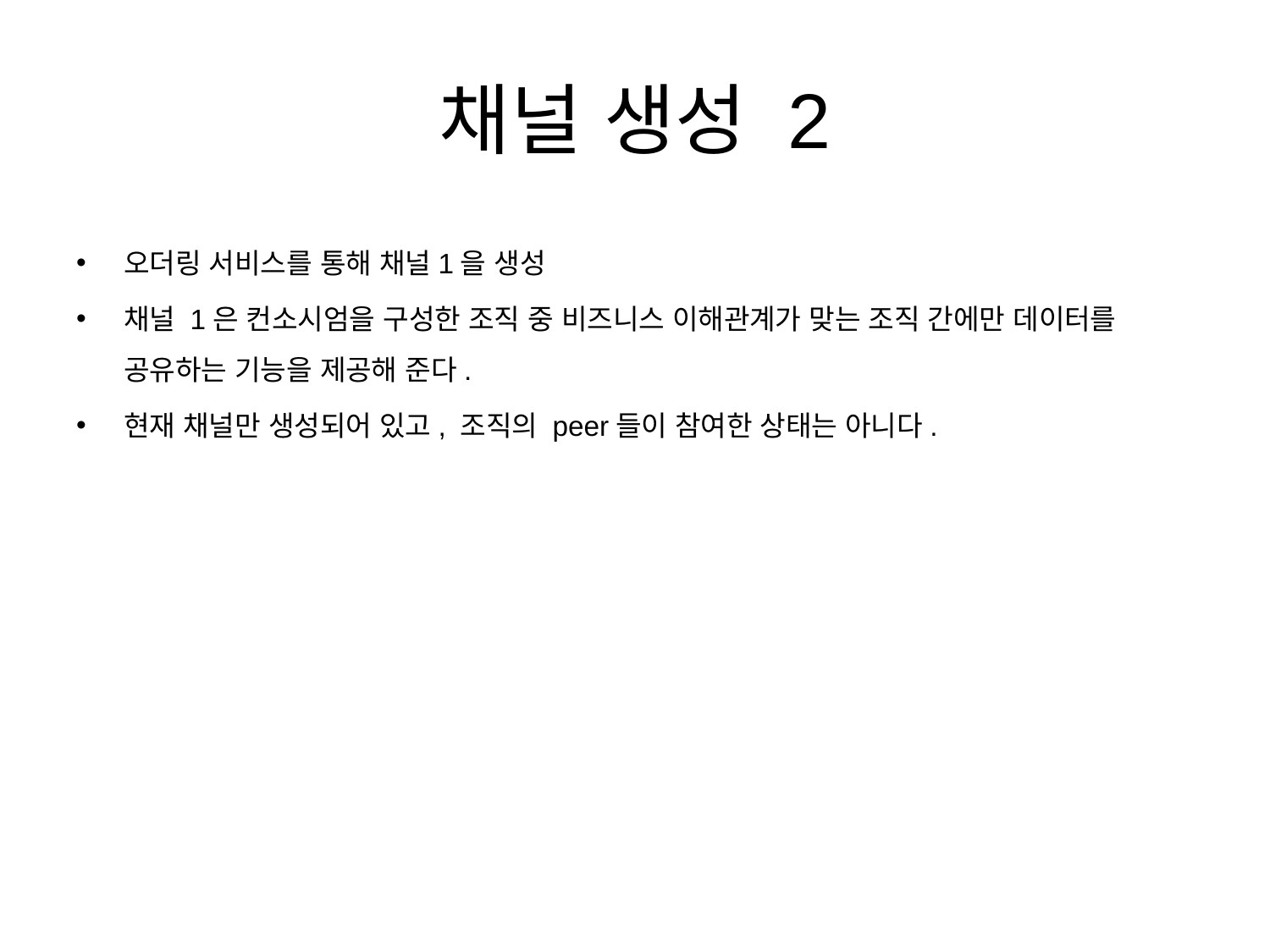

# 채널 생성 2
오더링 서비스를 통해 채널1을 생성
채널 1은 컨소시엄을 구성한 조직 중 비즈니스 이해관계가 맞는 조직 간에만 데이터를 공유하는 기능을 제공해 준다.
현재 채널만 생성되어 있고, 조직의 peer들이 참여한 상태는 아니다.